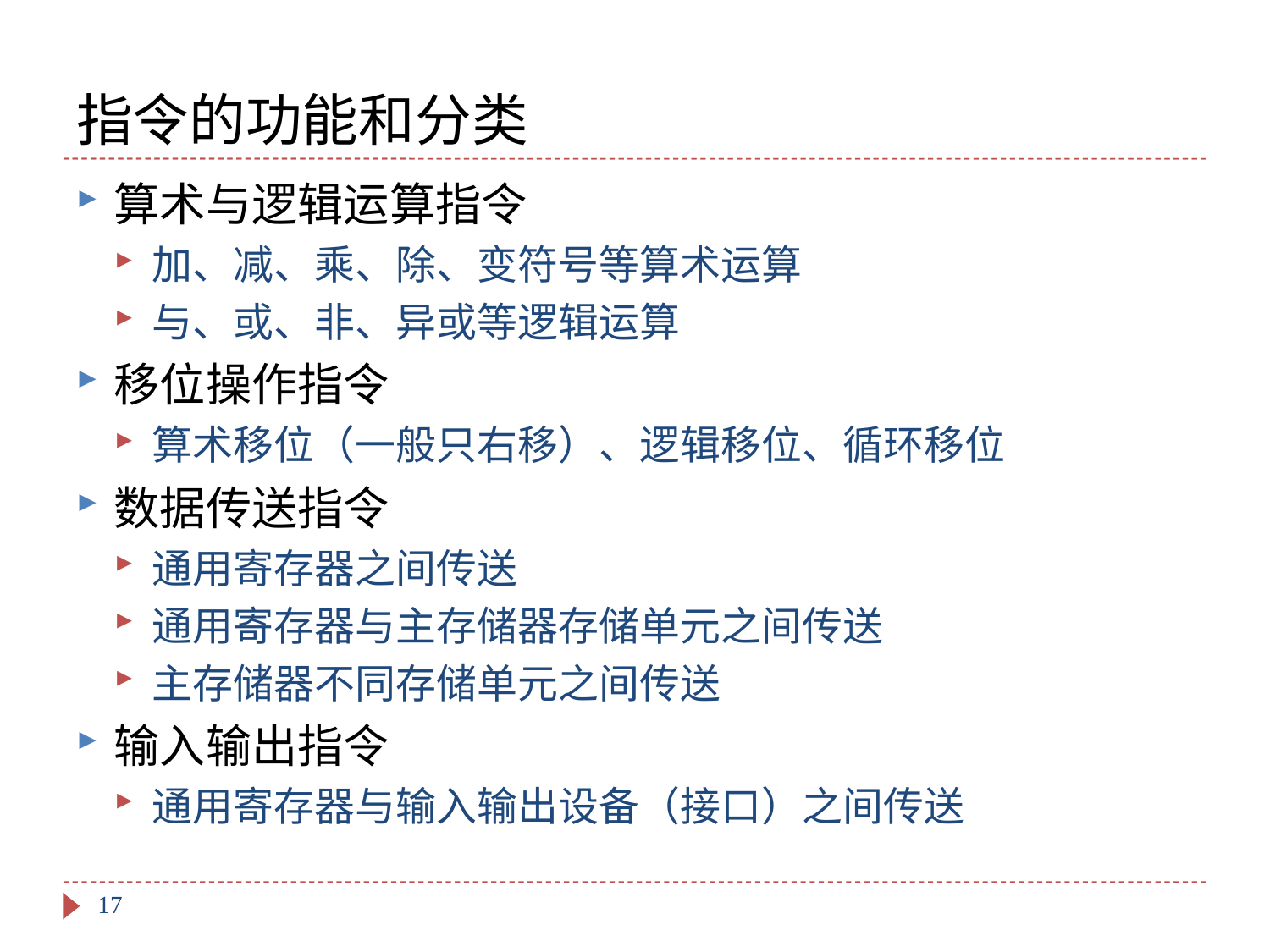

# 指令的功能和分类
算术与逻辑运算指令
加、减、乘、除、变符号等算术运算
与、或、非、异或等逻辑运算
移位操作指令
算术移位（一般只右移）、逻辑移位、循环移位
数据传送指令
通用寄存器之间传送
通用寄存器与主存储器存储单元之间传送
主存储器不同存储单元之间传送
输入输出指令
通用寄存器与输入输出设备（接口）之间传送

17